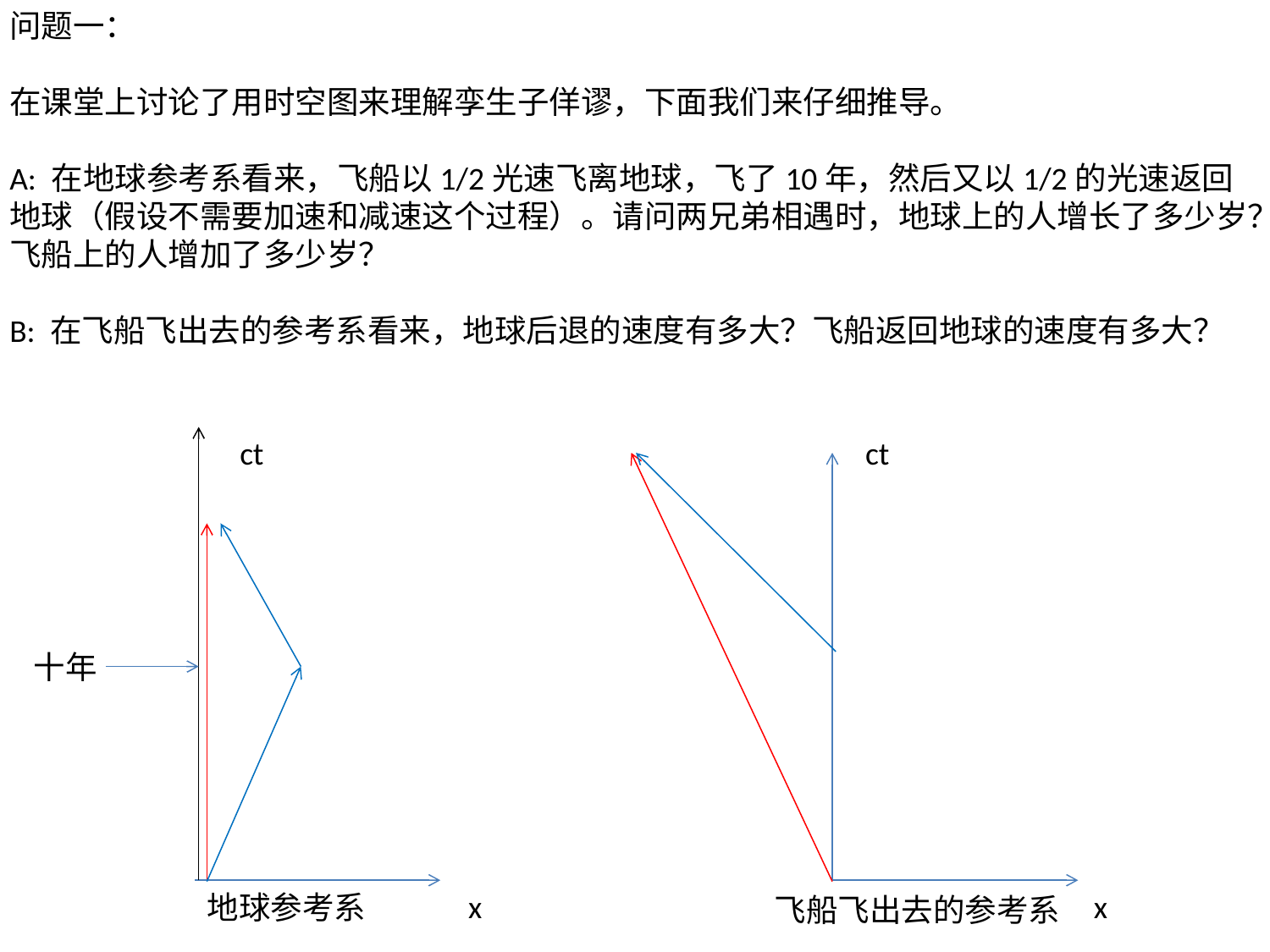

问题一：

在课堂上讨论了用时空图来理解孪生子佯谬，下面我们来仔细推导。

A: 在地球参考系看来，飞船以1/2光速飞离地球，飞了10年，然后又以1/2的光速返回地球（假设不需要加速和减速这个过程）。请问两兄弟相遇时，地球上的人增长了多少岁？飞船上的人增加了多少岁？

B: 在飞船飞出去的参考系看来，地球后退的速度有多大？飞船返回地球的速度有多大？
ct
x
ct
x
十年
地球参考系
飞船飞出去的参考系